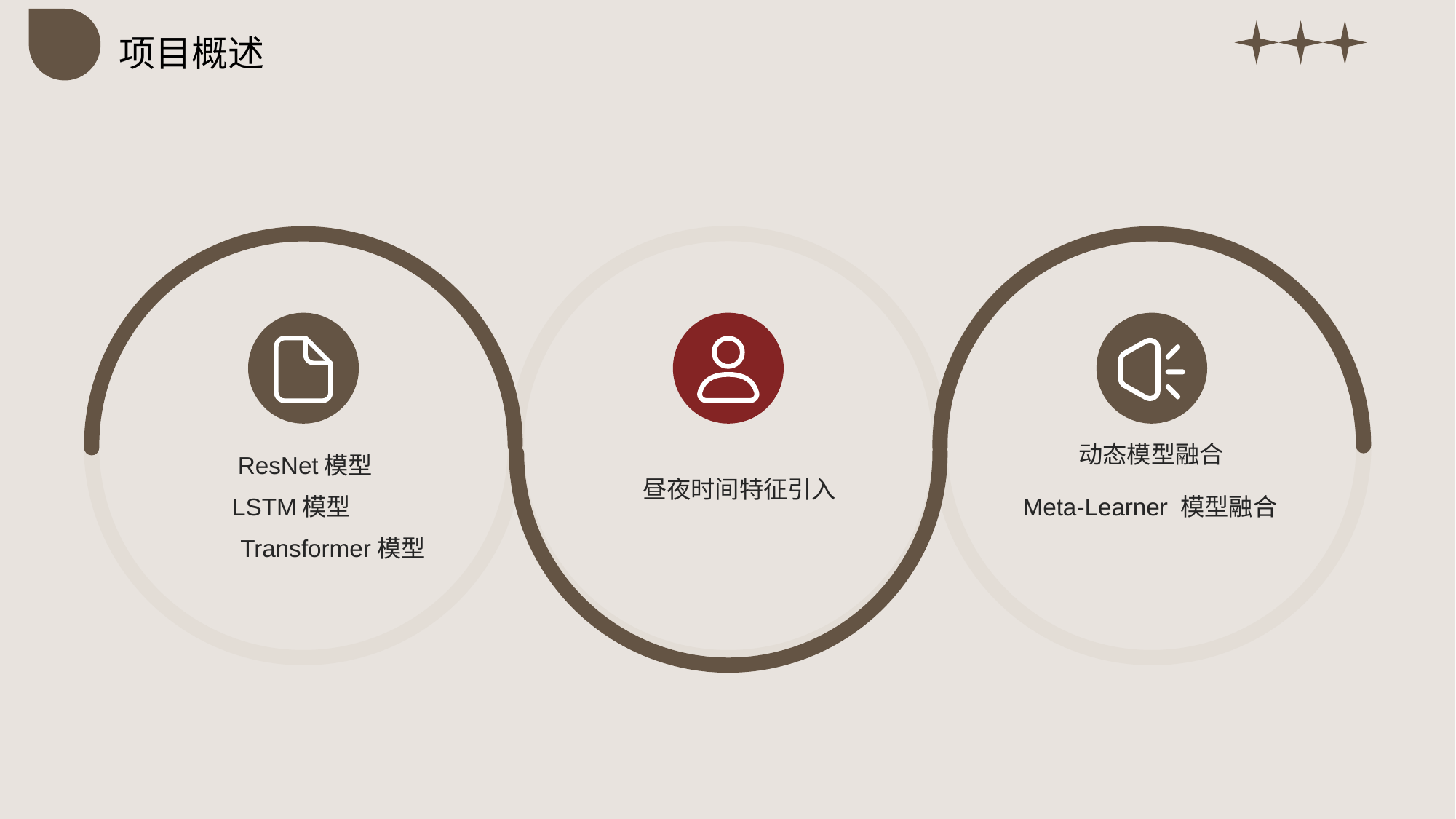

项目概述

动态模型融合
ResNet模型
昼夜时间特征引入
Meta-Learner 模型融合
LSTM模型
Transformer模型